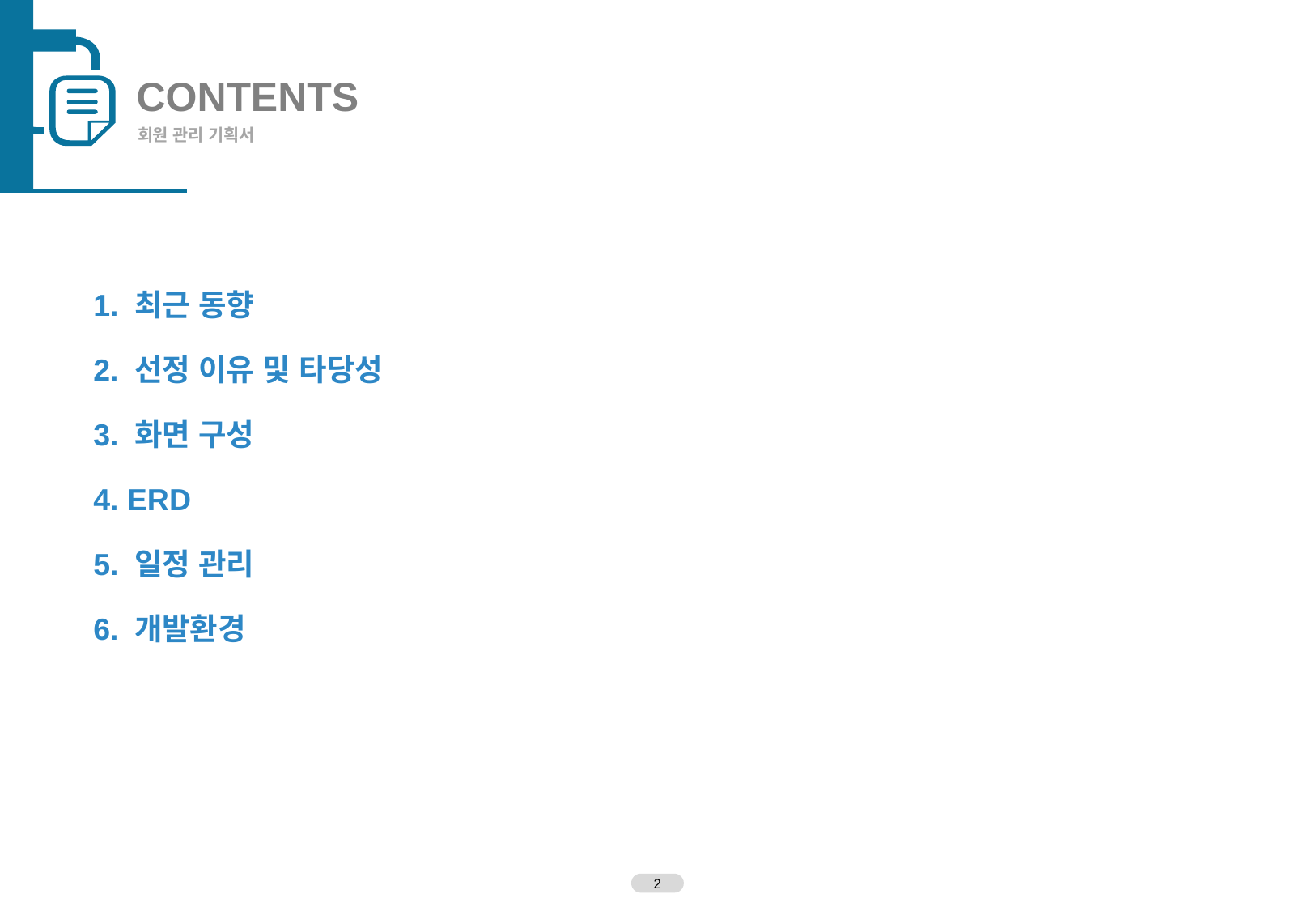

CONTENTS
회원 관리 기획서
1. 최근 동향
2. 선정 이유 및 타당성
3. 화면 구성
4. ERD
5. 일정 관리
6. 개발환경
2